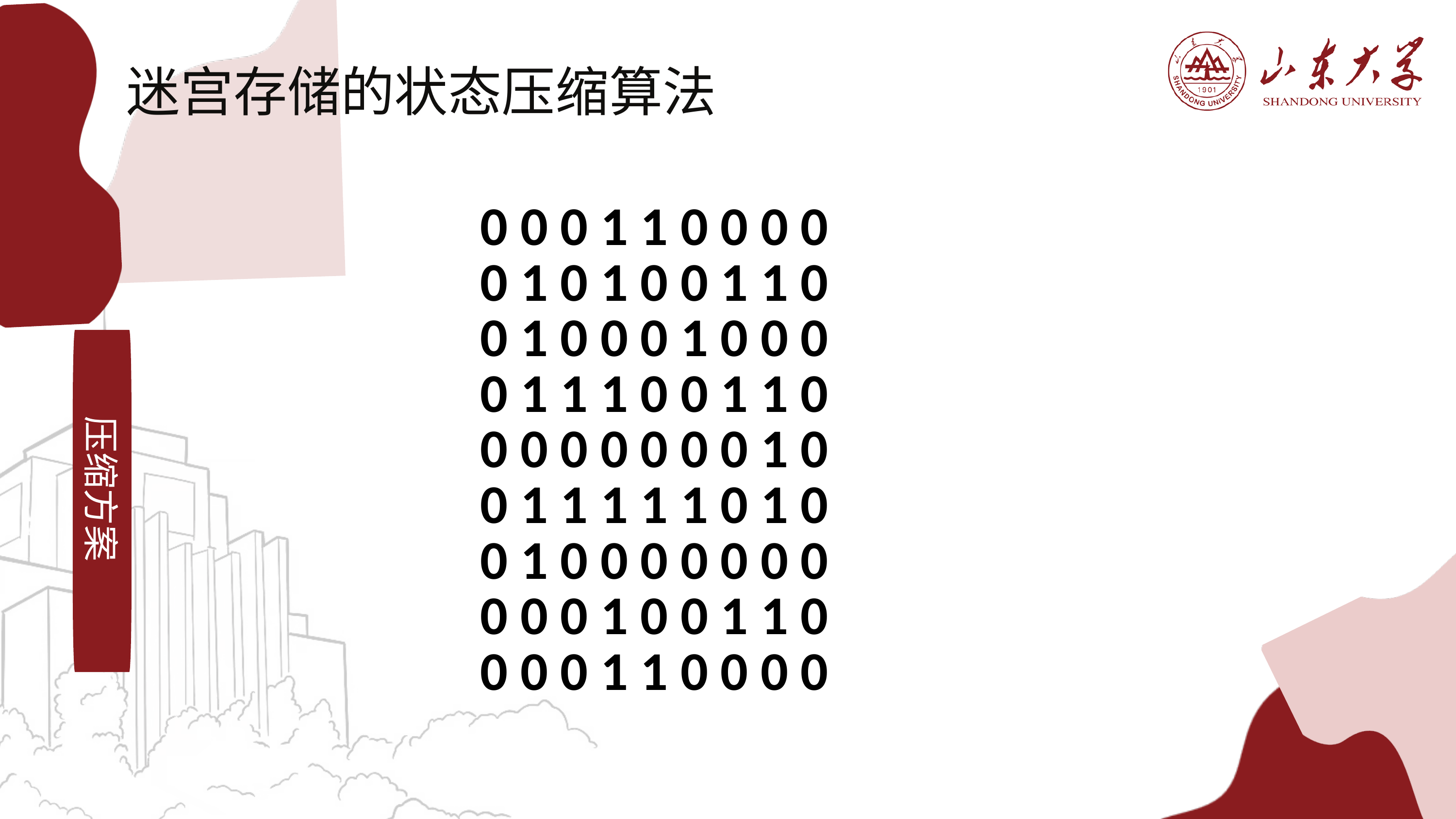

迷宫存储的状态压缩算法
0 0 0 1 1 0 0 0 0
0 1 0 1 0 0 1 1 0
0 1 0 0 0 1 0 0 0
0 1 1 1 0 0 1 1 0
0 0 0 0 0 0 0 1 0
0 1 1 1 1 1 0 1 0
0 1 0 0 0 0 0 0 0
0 0 0 1 0 0 1 1 0
0 0 0 1 1 0 0 0 0

压缩方案